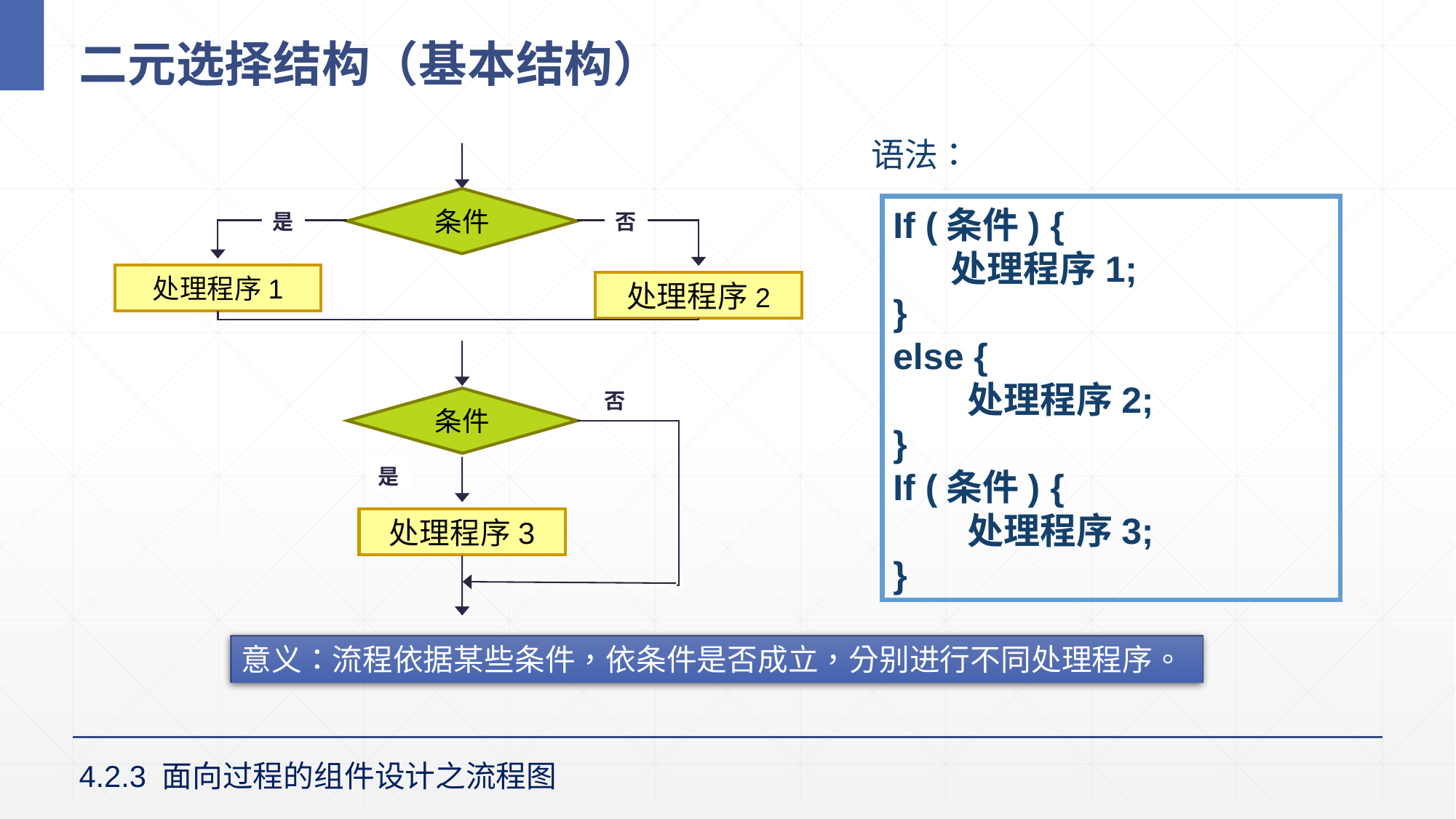

# 二元选择结构（基本结构）
语法：

条件
是
否
处理程序1
处理程序2

否
条件

是

处理程序3

If (条件) {
      处理程序1;
}
else {
        处理程序2;
}
If (条件) {
        处理程序3;
}
意义：流程依据某些条件，依条件是否成立，分别进行不同处理程序。
4.2.3 面向过程的组件设计之流程图